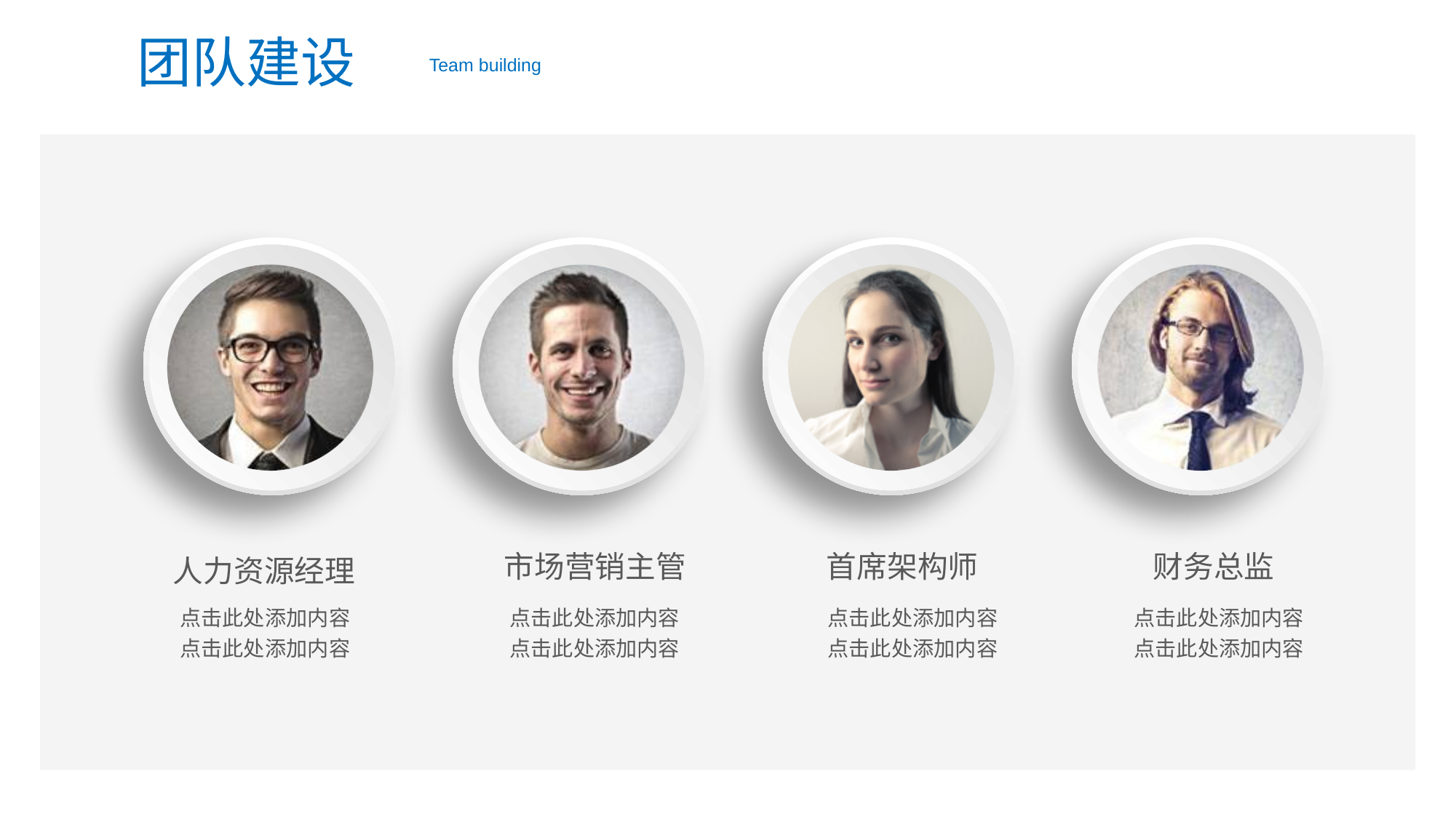

团队建设

Team building

市场营销主管
点击此处添加内容
点击此处添加内容
首席架构师
点击此处添加内容
点击此处添加内容
财务总监
点击此处添加内容
点击此处添加内容
人力资源经理
点击此处添加内容
点击此处添加内容